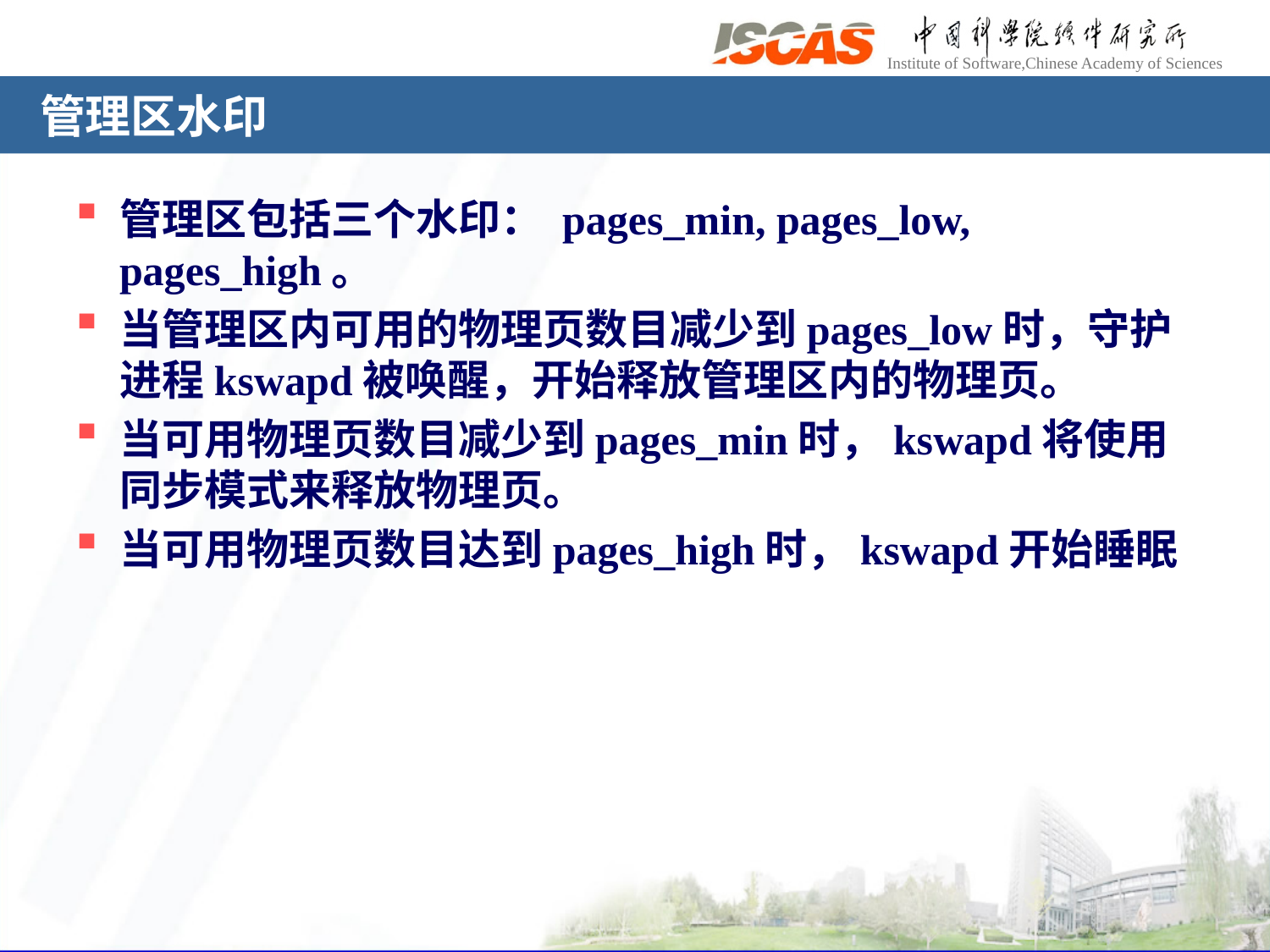

# 管理区水印
管理区包括三个水印： pages_min, pages_low, pages_high。
当管理区内可用的物理页数目减少到pages_low时，守护进程kswapd被唤醒，开始释放管理区内的物理页。
当可用物理页数目减少到pages_min时，kswapd将使用同步模式来释放物理页。
当可用物理页数目达到pages_high时，kswapd开始睡眠